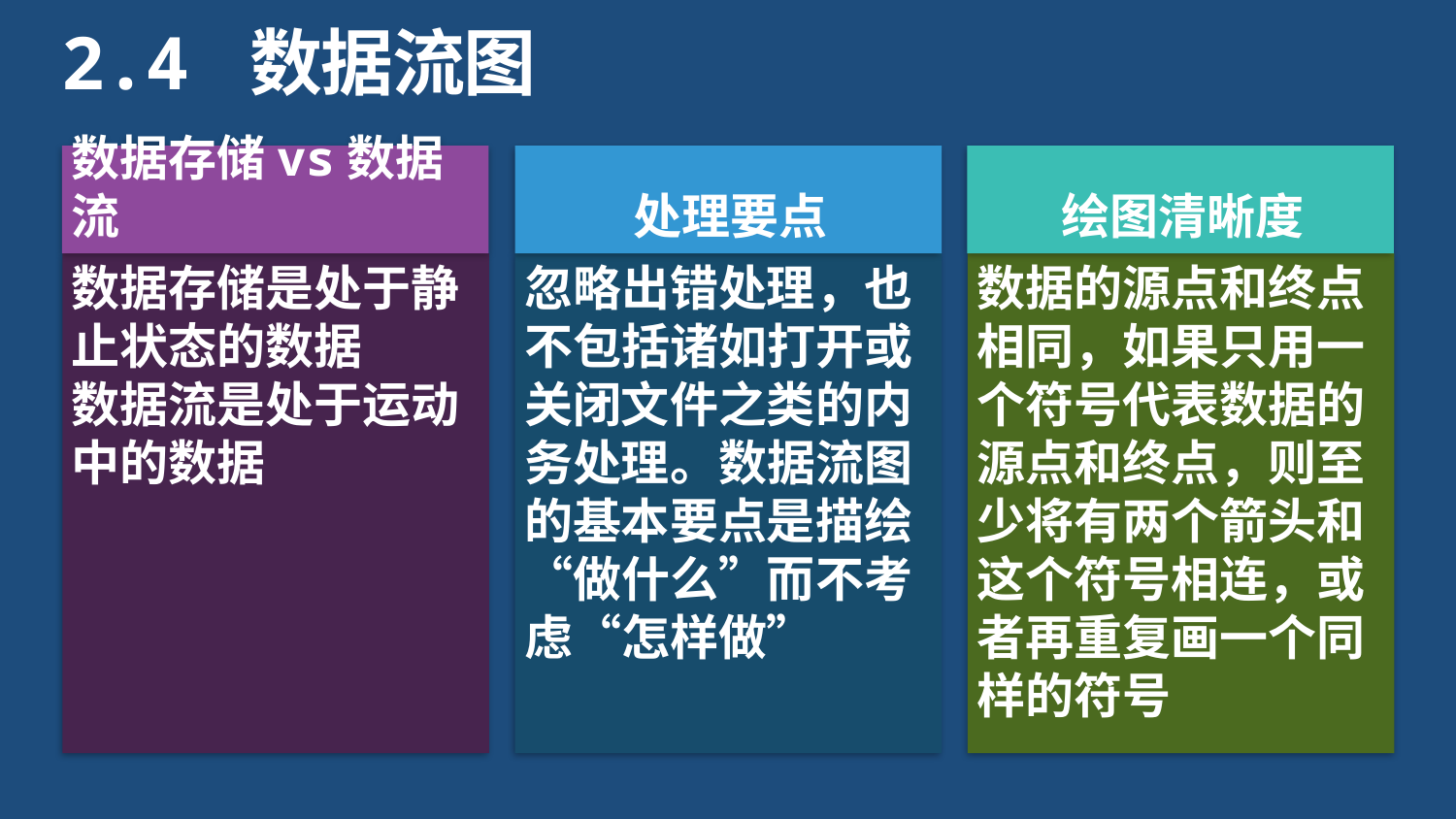

2.4 数据流图
数据存储vs数据流
处理要点
绘图清晰度
数据存储是处于静止状态的数据
数据流是处于运动中的数据
忽略出错处理，也不包括诸如打开或关闭文件之类的内务处理。数据流图的基本要点是描绘“做什么”而不考虑“怎样做”
数据的源点和终点相同，如果只用一个符号代表数据的源点和终点，则至少将有两个箭头和这个符号相连，或者再重复画一个同样的符号